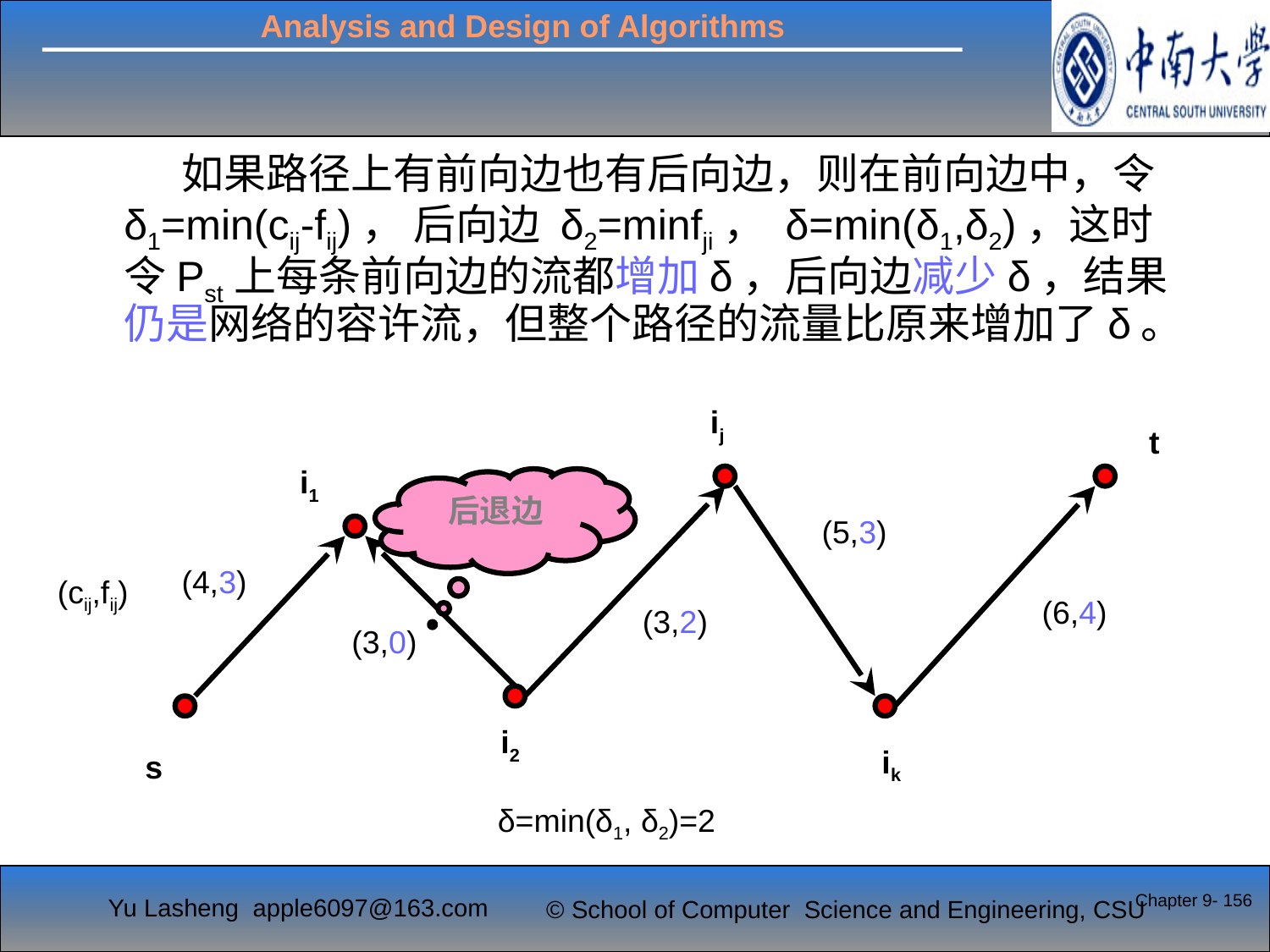

#
          如果路径上有前向边也有后向边，则在前向边中，令δ1=min(cij-fij)， 后向边 δ2=minfji， δ=min(δ1,δ2)，这时令Pst上每条前向边的流都增加δ，后向边减少δ，结果仍是网络的容许流，但整个路径的流量比原来增加了δ。
ij
t
i1

i2
ik
s
(5,1)
(4,1)
(6,2)
(3,0)
(3,2)
(cij,fij)
后退边
(5,3)
(4,3)
(6,4)
(3,2)
(3,0)
δ=min(δ1, δ2)=2
Chapter 9- 156